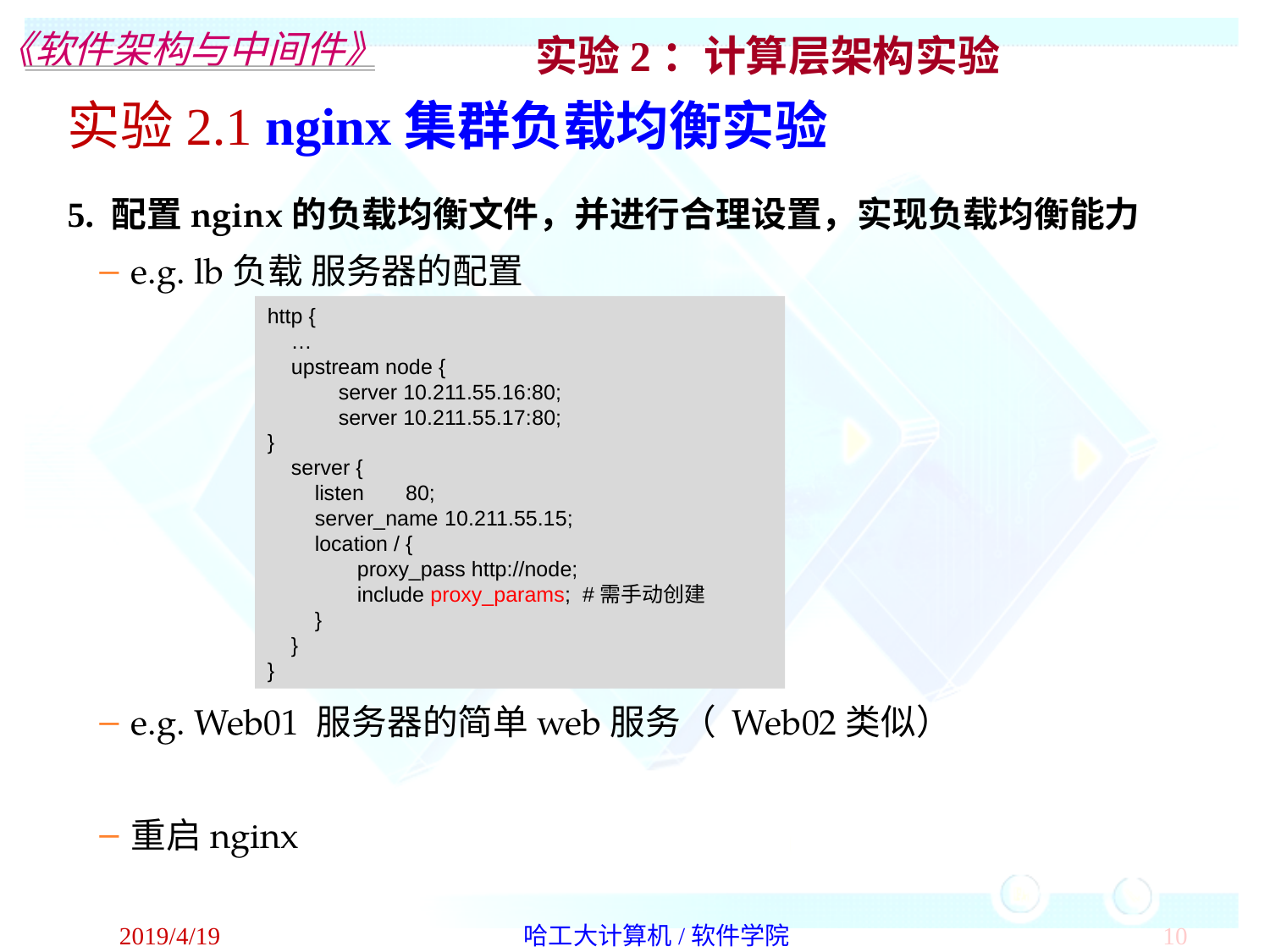

实验2.1 nginx集群负载均衡实验
5. 配置nginx的负载均衡文件，并进行合理设置，实现负载均衡能力
e.g. lb负载 服务器的配置

e.g. Web01 服务器的简单web服务（ Web02类似）

重启nginx

http {
    …
    upstream node {
    　　server 10.211.55.16:80;
    　　server 10.211.55.17:80;
}
    server {
        listen       80;
        server_name 10.211.55.15;
        location / {
        　　proxy_pass http://node;
        　　include proxy_params;  #需手动创建
        }
    }
}